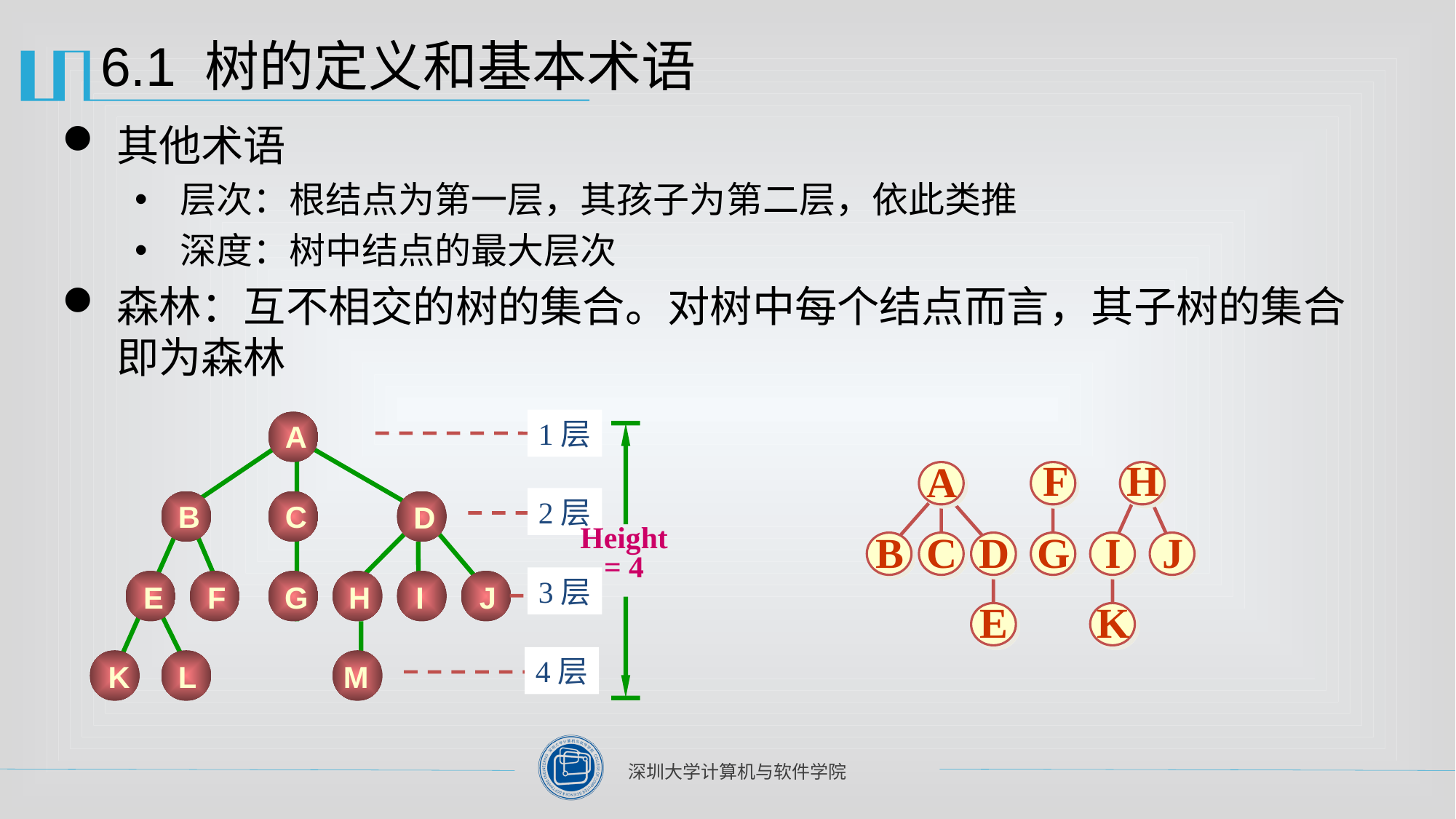

# 6.1 树的定义和基本术语
其他术语
层次：根结点为第一层，其孩子为第二层，依此类推
深度：树中结点的最大层次
森林：互不相交的树的集合。对树中每个结点而言，其子树的集合即为森林

1层

A

2层

B
C
D

Height
= 4

3层

E
F
G
H
I
J

4层

K
L
M

F
H
A

B
C
D
G
I
J

E
K

9